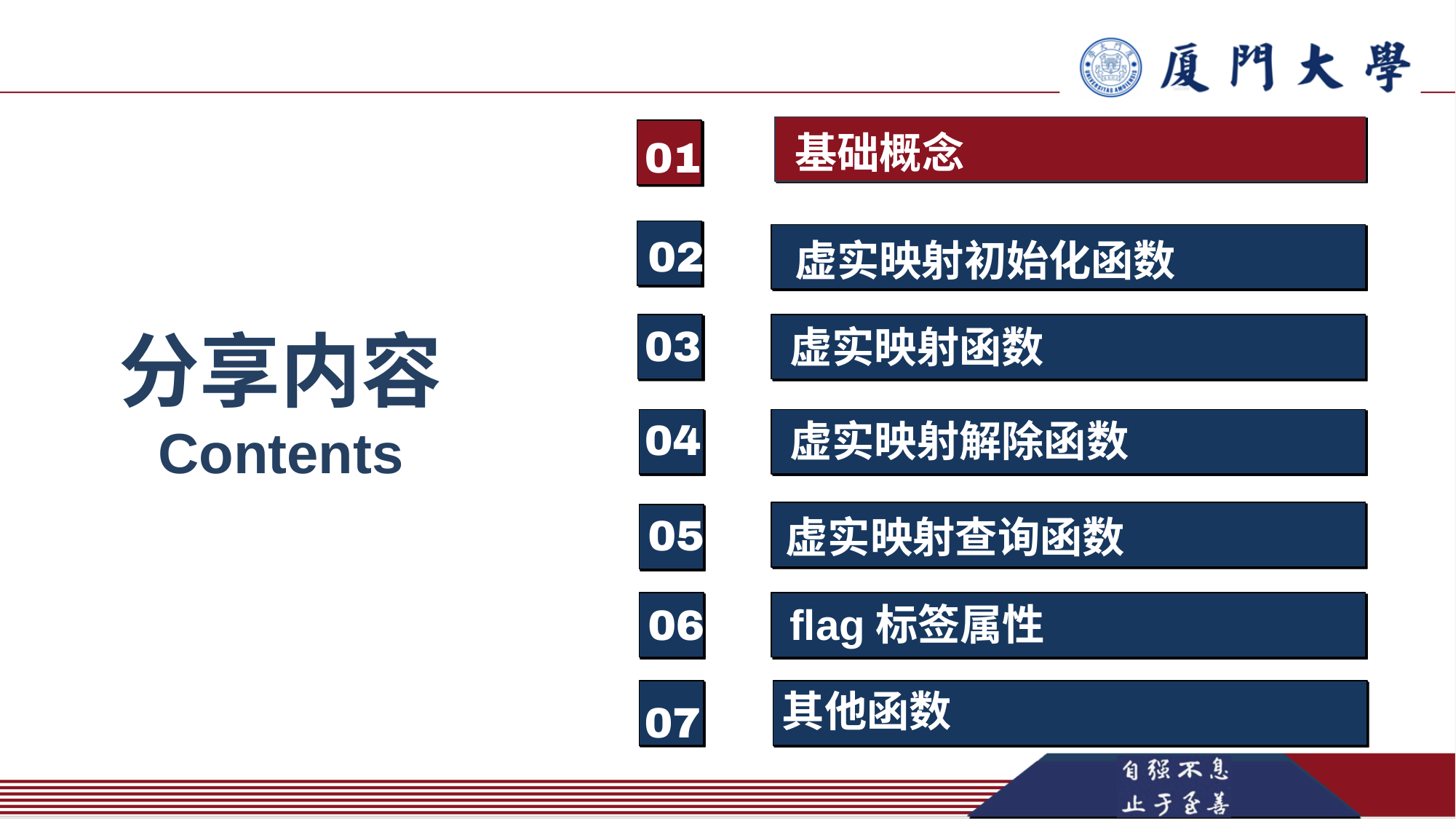

基础概念
01

02

虚实映射初始化函数
03
分享内容
Contents

虚实映射函数
04
虚实映射解除函数

05

虚实映射查询函数
06

flag标签属性

其他函数

07